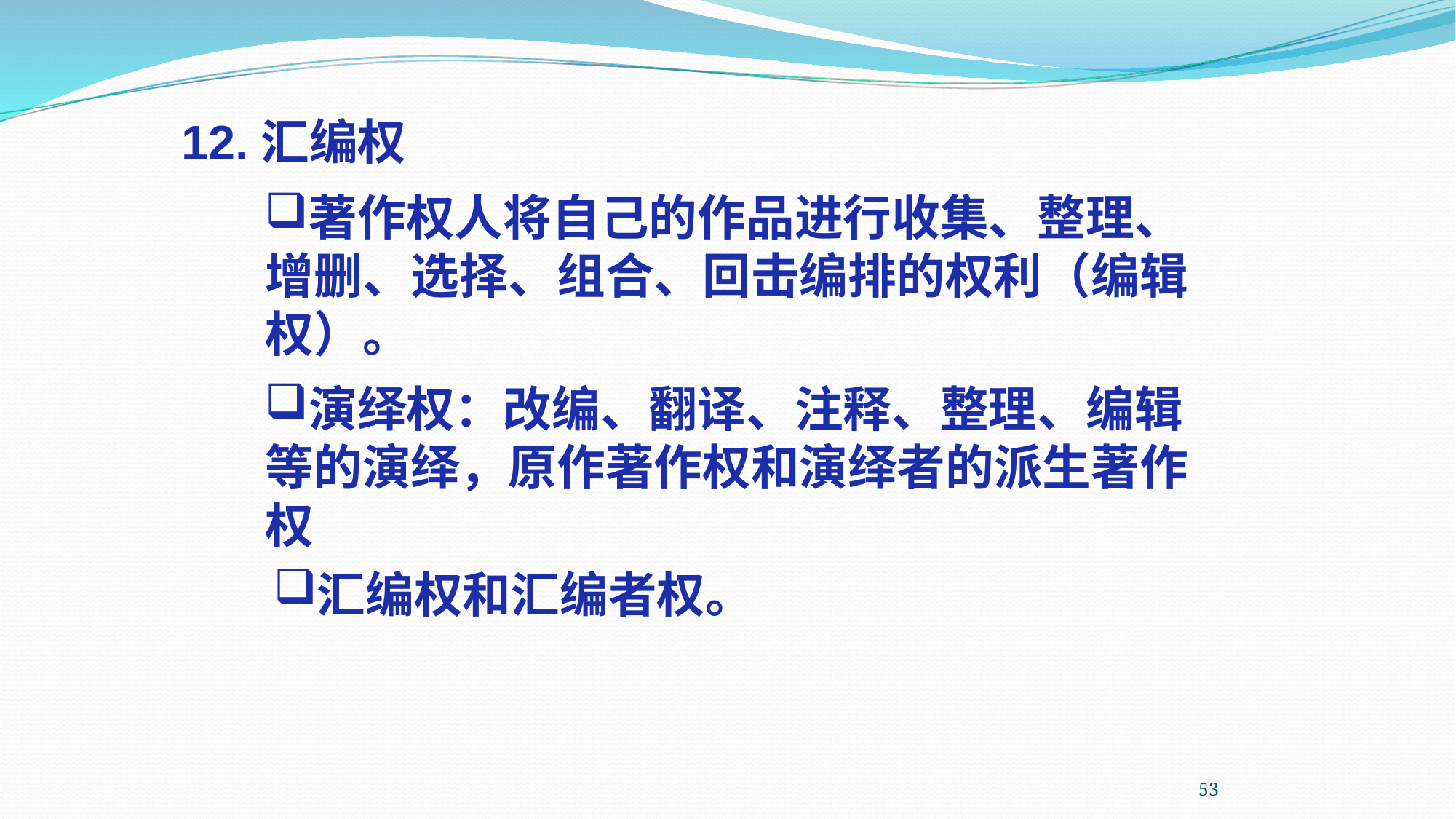

12.汇编权
著作权人将自己的作品进行收集、整理、增删、选择、组合、回击编排的权利（编辑权）。
演绎权：改编、翻译、注释、整理、编辑等的演绎，原作著作权和演绎者的派生著作权
汇编权和汇编者权。
53